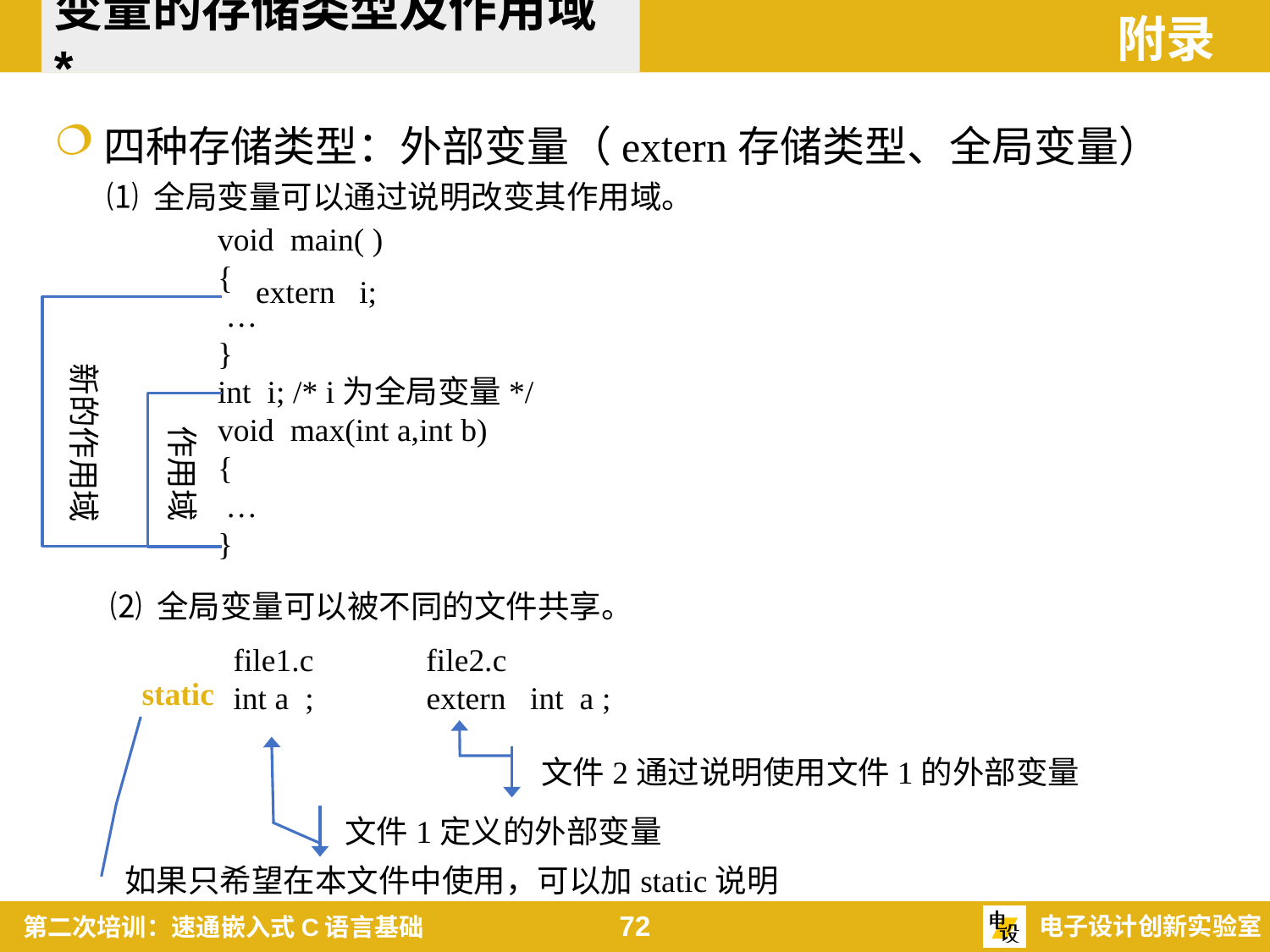

变量的存储类型及作用域*
附录
四种存储类型：外部变量（extern存储类型、全局变量）
⑴ 全局变量可以通过说明改变其作用域。
void  main( )
{
 …
}
int  i; /* i为全局变量*/
void  max(int a,int b)
{
 …
}
extern   i;

新的作用域

作用域
⑵ 全局变量可以被不同的文件共享。
             file1.c              file2.c
             int a  ;              extern   int  a ;
static
文件2通过说明使用文件1的外部变量
文件1定义的外部变量
如果只希望在本文件中使用，可以加static说明
72